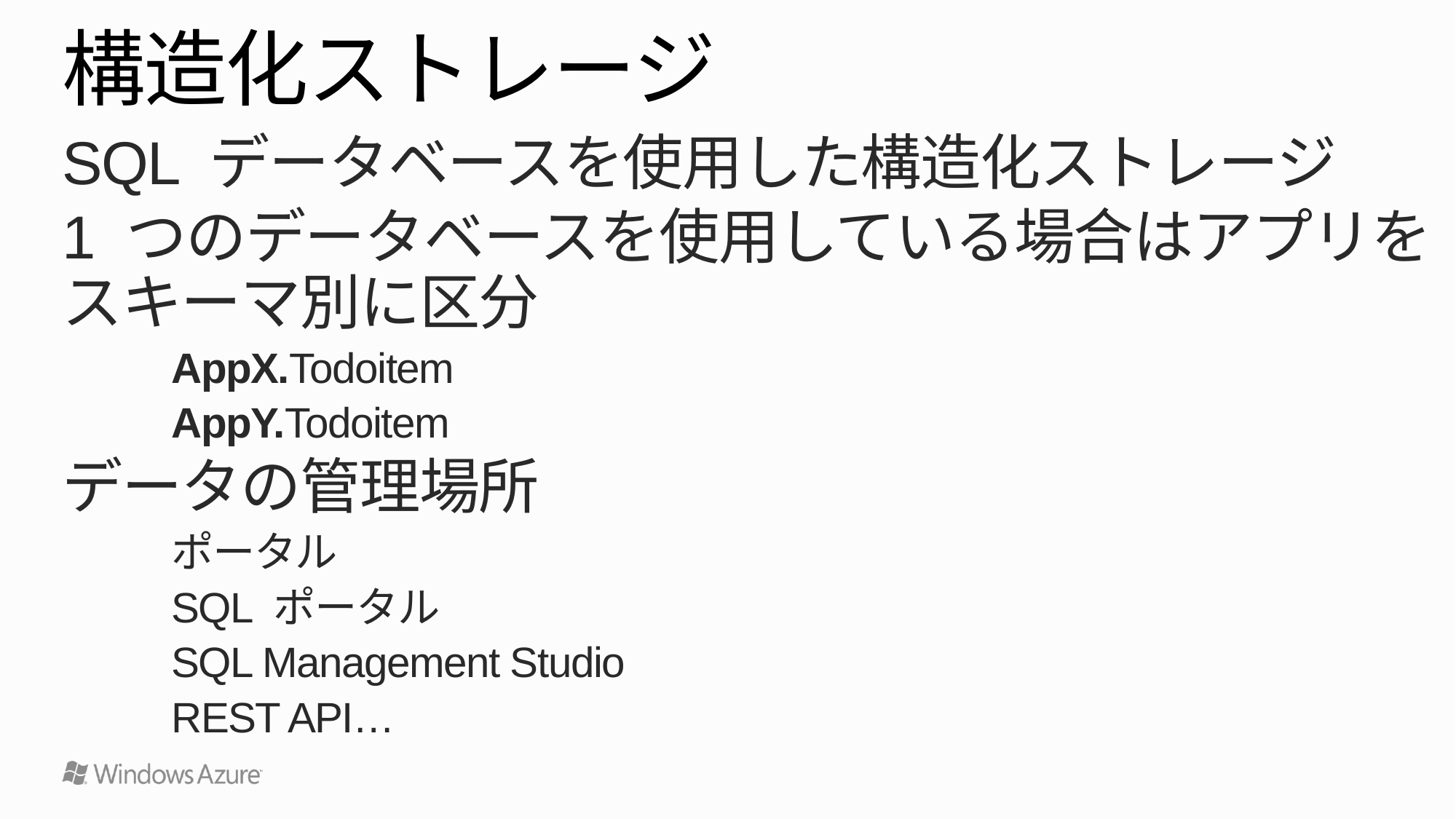

# 構造化ストレージ
SQL データベースを使用した構造化ストレージ
1 つのデータベースを使用している場合はアプリをスキーマ別に区分
	AppX.Todoitem
	AppY.Todoitem
データの管理場所
	ポータル
	SQL ポータル
	SQL Management Studio
	REST API…